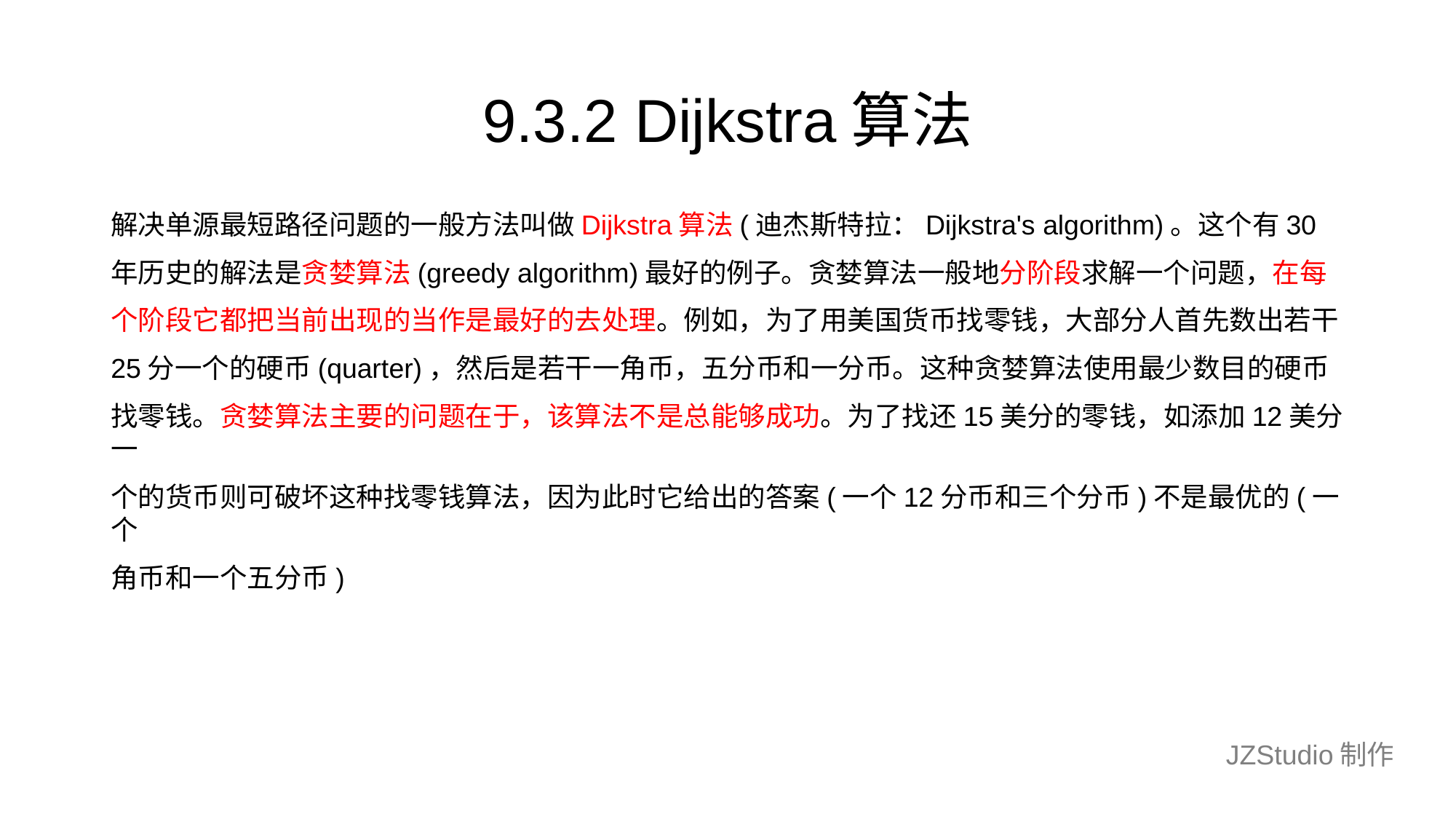

# 9.3.2 Dijkstra算法
解决单源最短路径问题的一般方法叫做Dijkstra算法(迪杰斯特拉：Dijkstra's algorithm)。这个有30
年历史的解法是贪婪算法(greedy algorithm)最好的例子。贪婪算法一般地分阶段求解一个问题，在每
个阶段它都把当前出现的当作是最好的去处理。例如，为了用美国货币找零钱，大部分人首先数出若干
25分一个的硬币(quarter)，然后是若干一角币，五分币和一分币。这种贪婪算法使用最少数目的硬币
找零钱。贪婪算法主要的问题在于，该算法不是总能够成功。为了找还15美分的零钱，如添加12美分一
个的货币则可破坏这种找零钱算法，因为此时它给出的答案(一个12分币和三个分币)不是最优的(一个
角币和一个五分币)